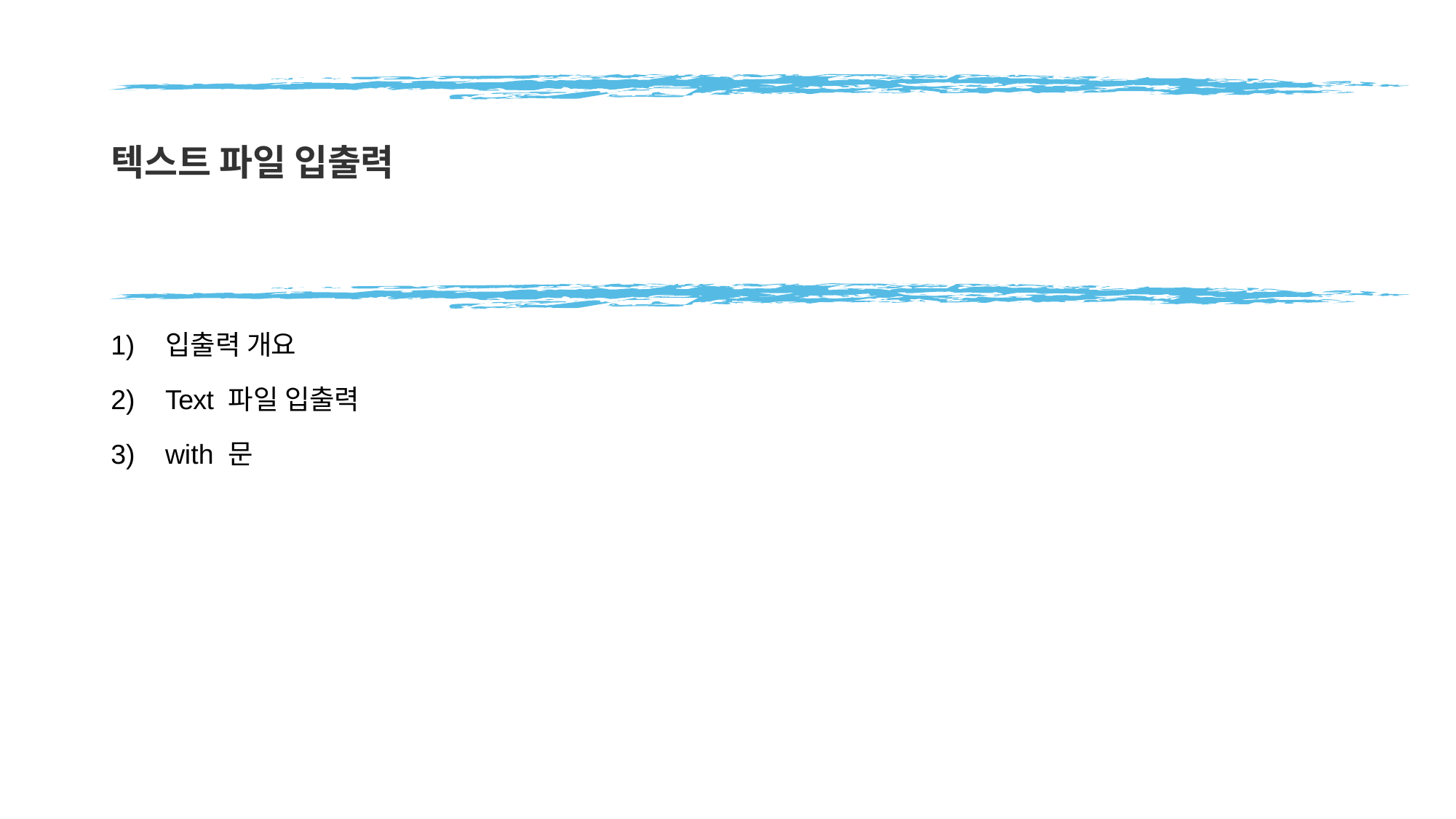

# 텍스트 파일 입출력

입출력 개요
Text 파일 입출력
with 문